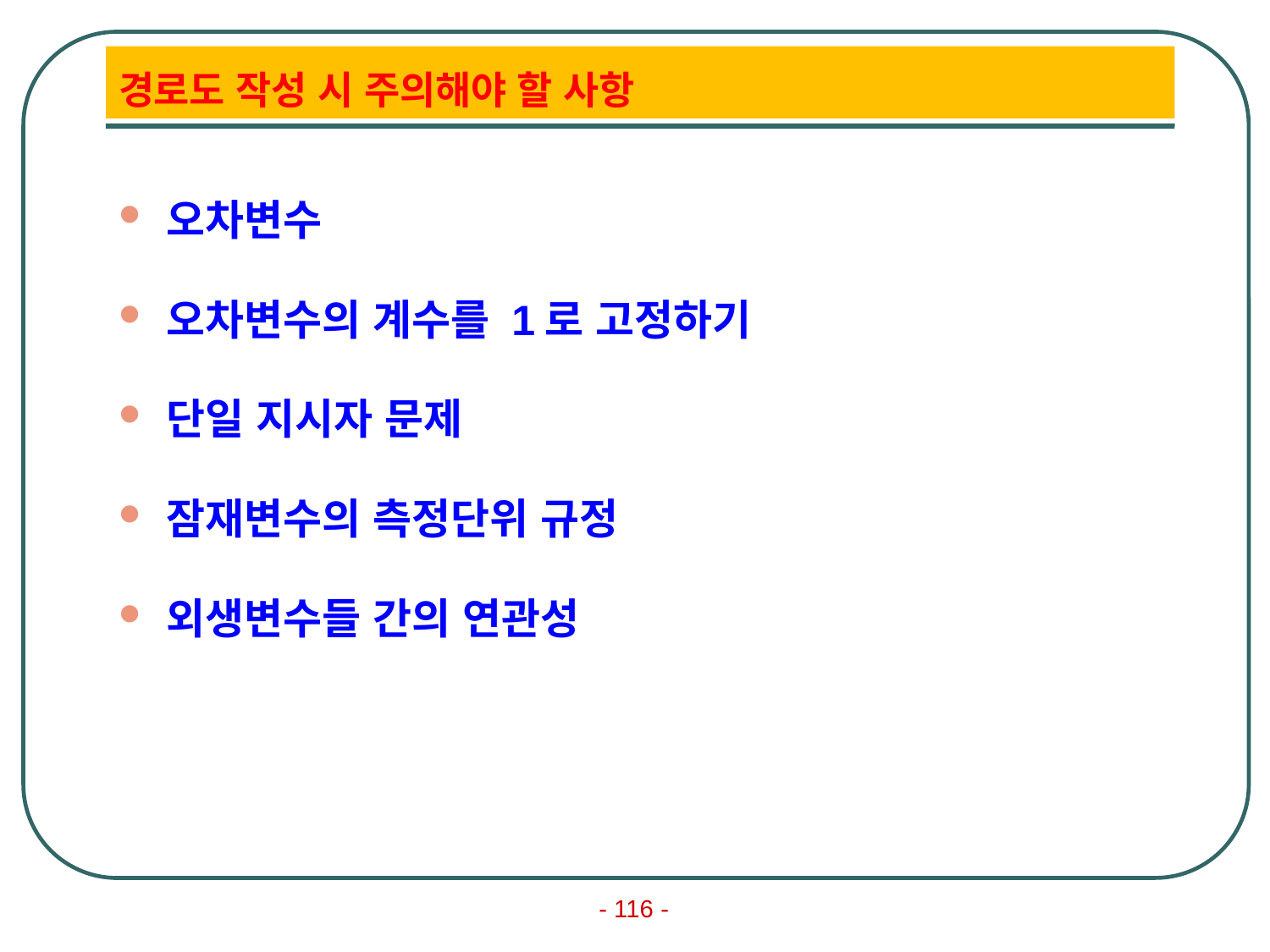

# 경로도 작성 시 주의해야 할 사항
오차변수
오차변수의 계수를 1로 고정하기
단일 지시자 문제
잠재변수의 측정단위 규정
외생변수들 간의 연관성
- 116 -